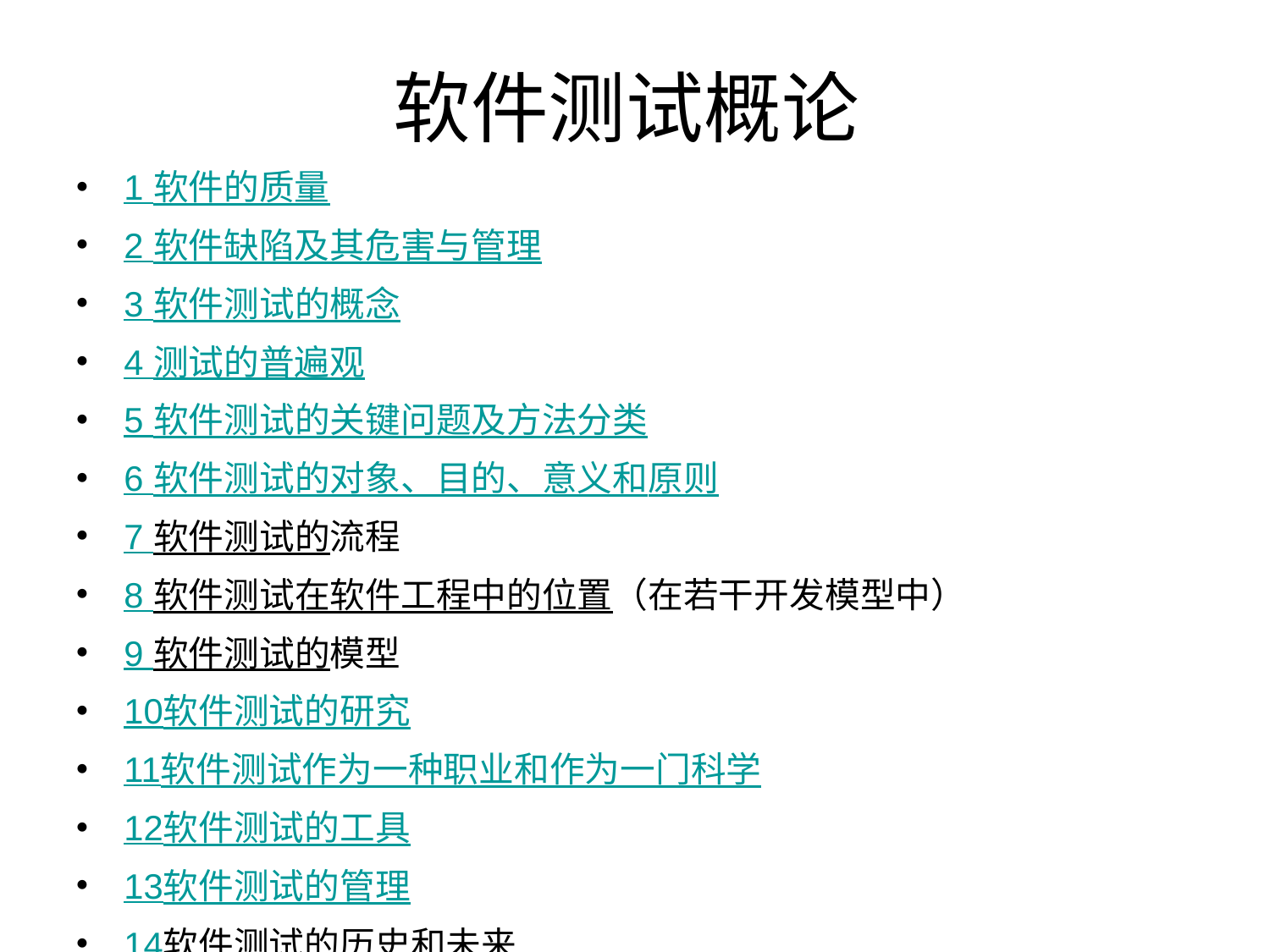

# 软件测试概论
1 软件的质量
2 软件缺陷及其危害与管理
3 软件测试的概念
4 测试的普遍观
5 软件测试的关键问题及方法分类
6 软件测试的对象、目的、意义和原则
7 软件测试的流程
8 软件测试在软件工程中的位置（在若干开发模型中）
9 软件测试的模型
10软件测试的研究
11软件测试作为一种职业和作为一门科学
12软件测试的工具
13软件测试的管理
14软件测试的历史和未来